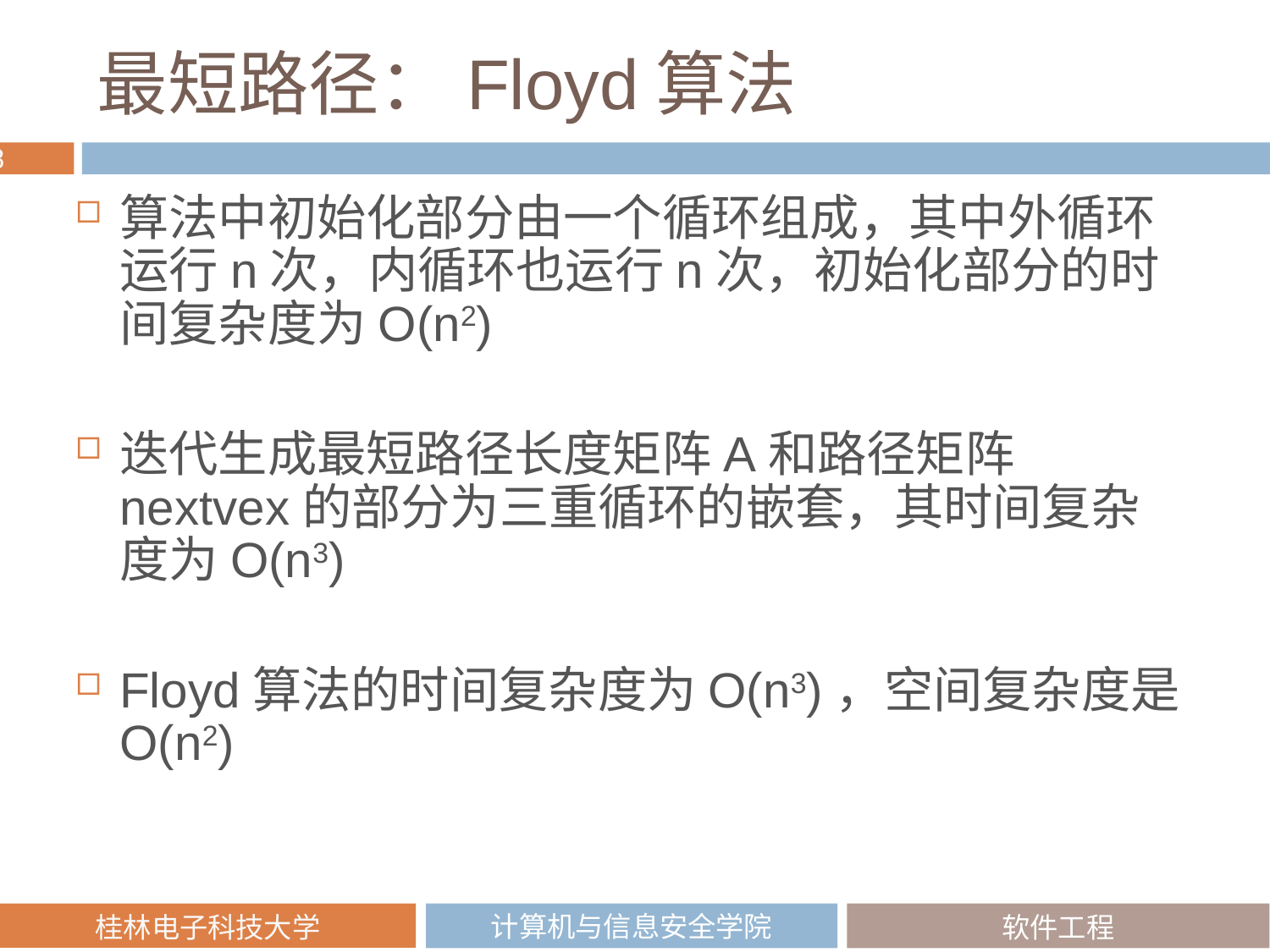

# 最短路径：Floyd算法
算法中初始化部分由一个循环组成，其中外循环运行n次，内循环也运行n次，初始化部分的时间复杂度为O(n2)

迭代生成最短路径长度矩阵A和路径矩阵nextvex的部分为三重循环的嵌套，其时间复杂度为O(n3)

Floyd算法的时间复杂度为O(n3)，空间复杂度是O(n2)